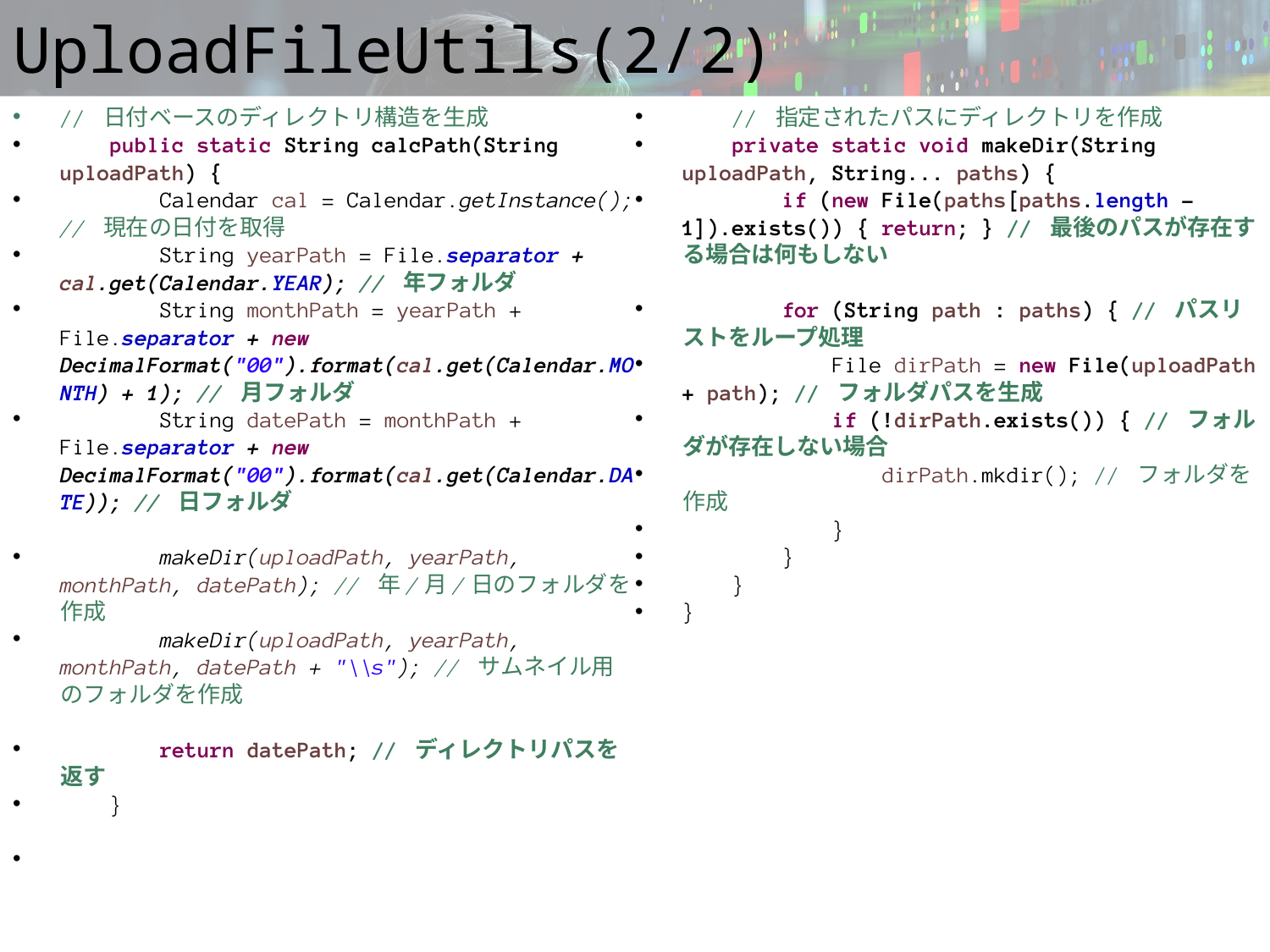

# UploadFileUtils(2/2)
// 日付ベースのディレクトリ構造を生成
    public static String calcPath(String uploadPath) {
        Calendar cal = Calendar.getInstance(); // 現在の日付を取得
        String yearPath = File.separator + cal.get(Calendar.YEAR); // 年フォルダ
        String monthPath = yearPath + File.separator + new DecimalFormat("00").format(cal.get(Calendar.MONTH) + 1); // 月フォルダ
        String datePath = monthPath + File.separator + new DecimalFormat("00").format(cal.get(Calendar.DATE)); // 日フォルダ

        makeDir(uploadPath, yearPath, monthPath, datePath); // 年/月/日のフォルダを作成
        makeDir(uploadPath, yearPath, monthPath, datePath + "\\s"); // サムネイル用のフォルダを作成

        return datePath; // ディレクトリパスを返す
    }

    // 指定されたパスにディレクトリを作成
    private static void makeDir(String uploadPath, String... paths) {
        if (new File(paths[paths.length - 1]).exists()) { return; } // 最後のパスが存在する場合は何もしない

        for (String path : paths) { // パスリストをループ処理
            File dirPath = new File(uploadPath + path); // フォルダパスを生成
            if (!dirPath.exists()) { // フォルダが存在しない場合
                dirPath.mkdir(); // フォルダを作成
            }
        }
    }
}